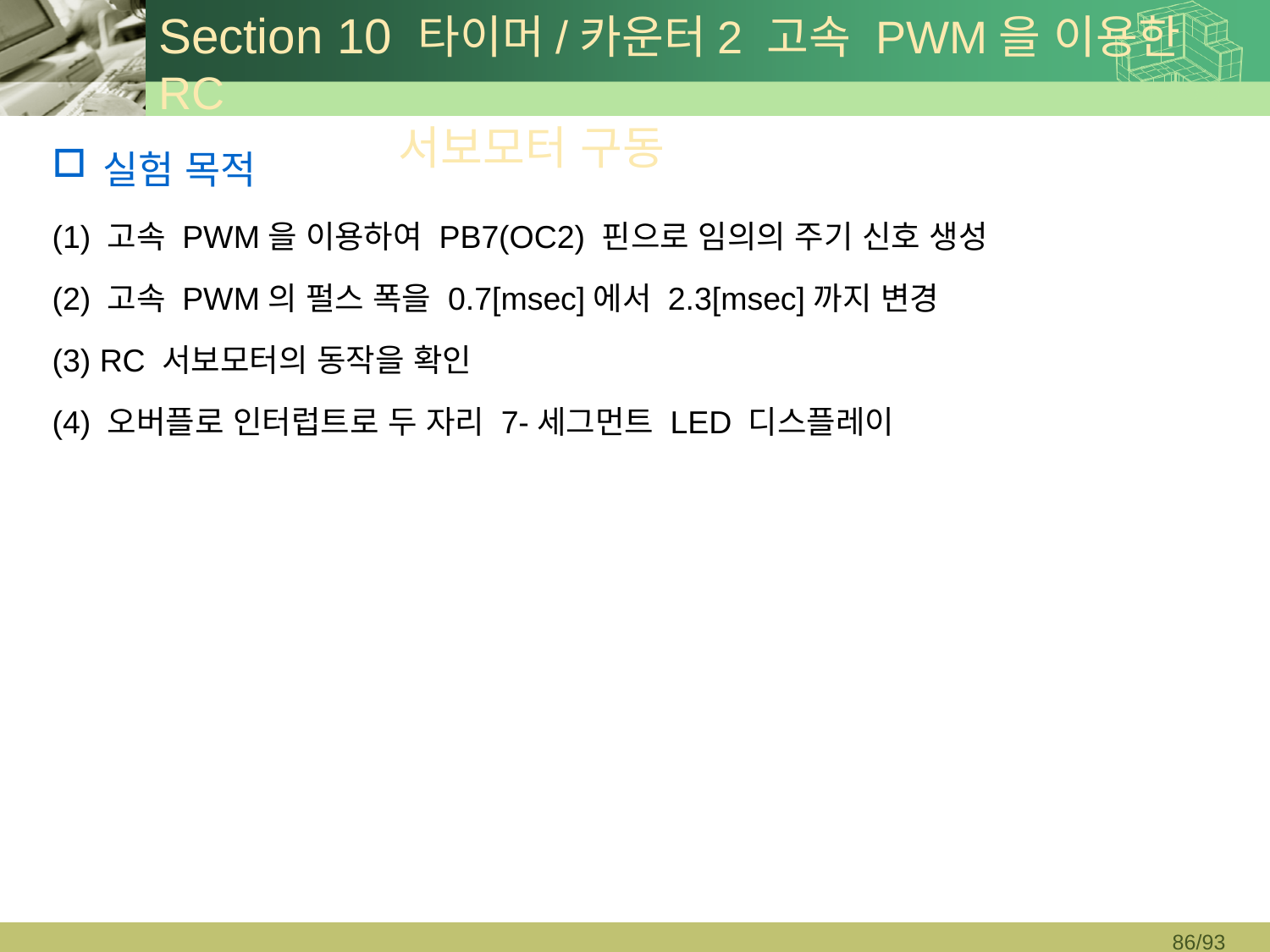

# Section 10 타이머/카운터2 고속 PWM을 이용한 RC 서보모터 구동
실험 목적
(1) 고속 PWM을 이용하여 PB7(OC2) 핀으로 임의의 주기 신호 생성
(2) 고속 PWM의 펄스 폭을 0.7[msec]에서 2.3[msec]까지 변경
(3) RC 서보모터의 동작을 확인
(4) 오버플로 인터럽트로 두 자리 7-세그먼트 LED 디스플레이